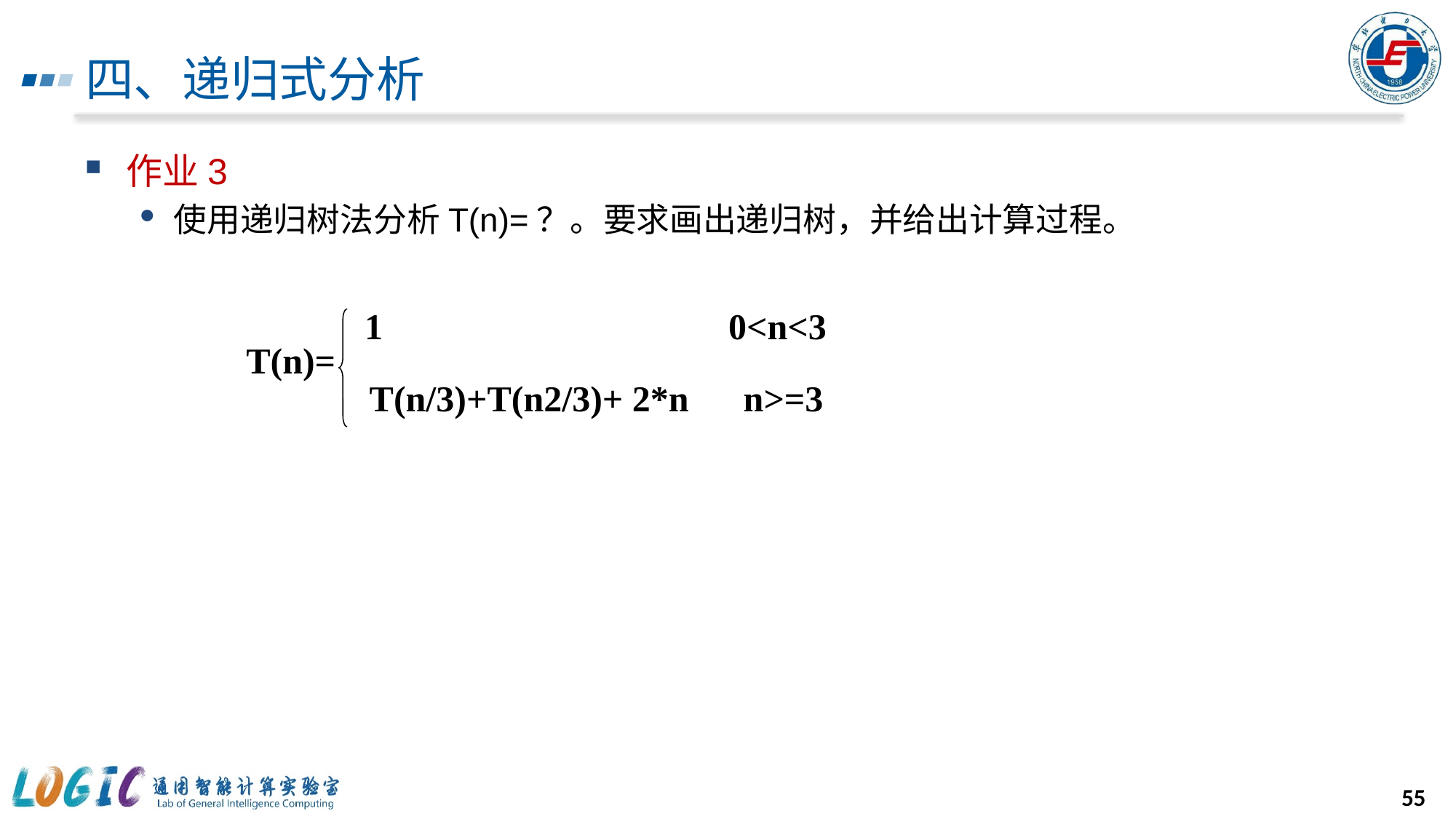

# 四、递归式分析
作业3
使用递归树法分析T(n)=？。要求画出递归树，并给出计算过程。
1                                      0<n<3

T(n)=
T(n/3)+T(n2/3)+ 2*n      n>=3
55